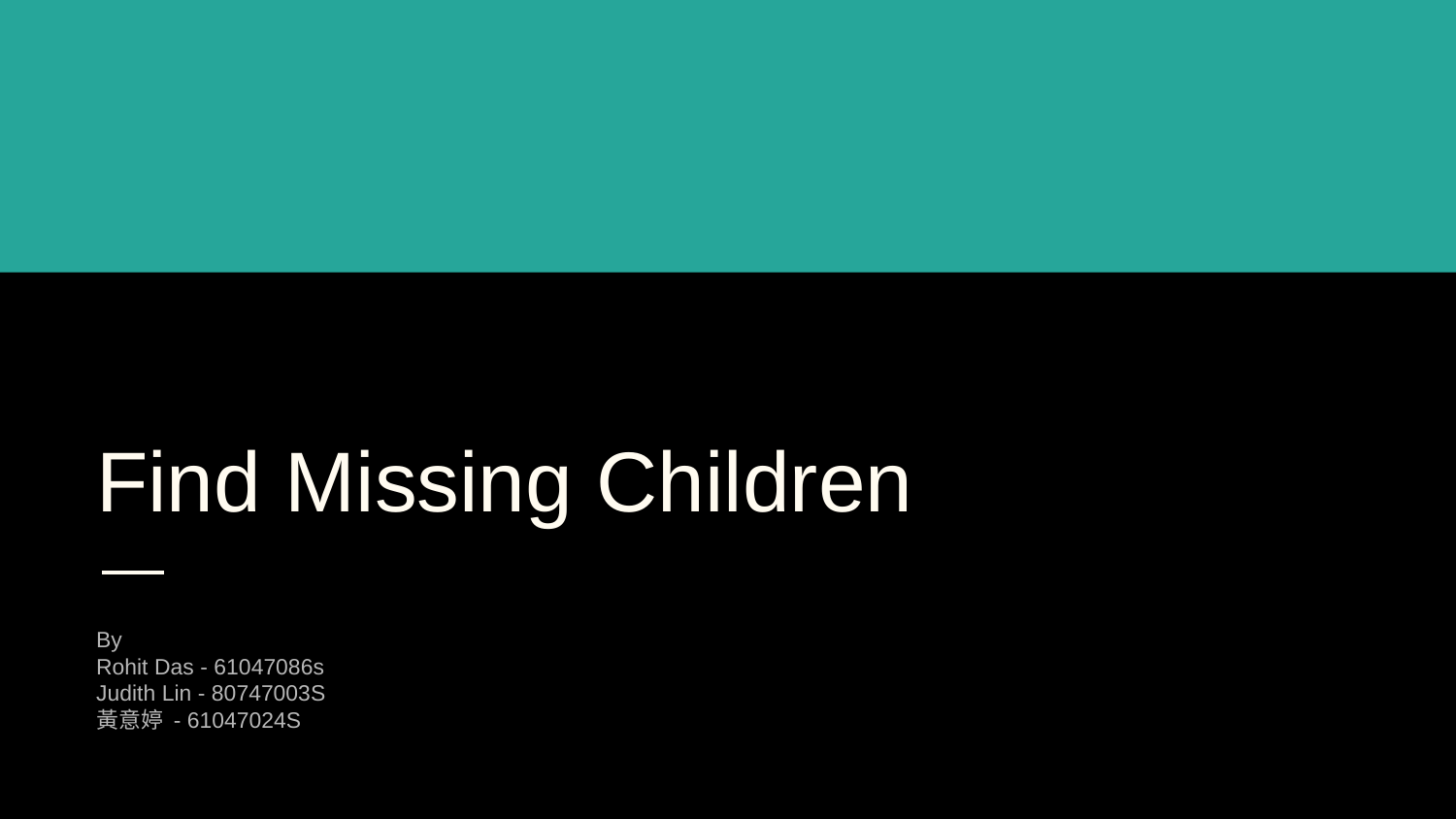

# Find Missing Children
By
Rohit Das - 61047086s
Judith Lin - 80747003S
黃意婷 - 61047024S